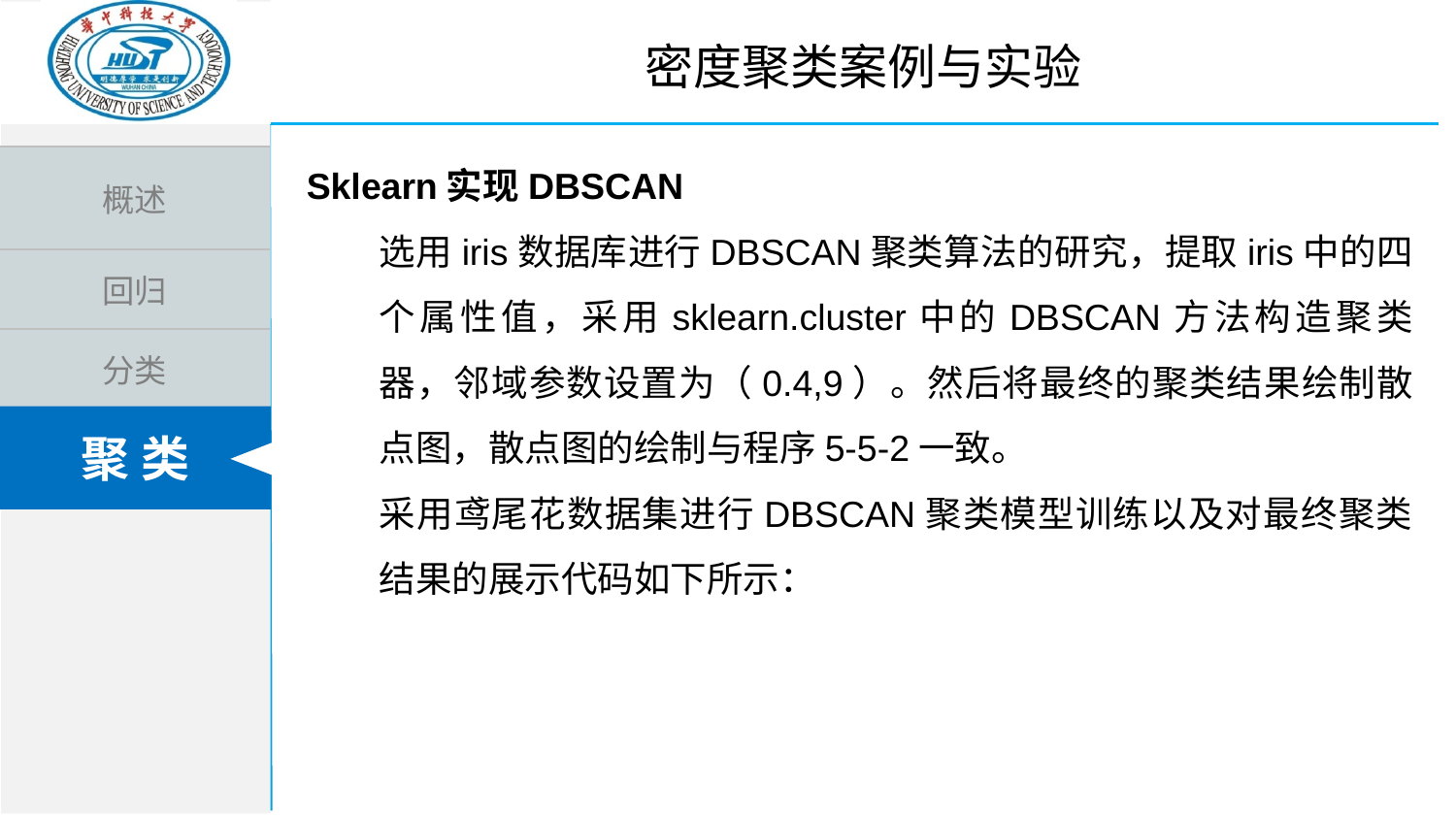

密度聚类案例与实验

Sklearn实现DBSCAN
选用iris数据库进行DBSCAN聚类算法的研究，提取iris中的四个属性值，采用sklearn.cluster中的DBSCAN方法构造聚类器，邻域参数设置为（0.4,9）。然后将最终的聚类结果绘制散点图，散点图的绘制与程序5-5-2一致。
采用鸢尾花数据集进行DBSCAN聚类模型训练以及对最终聚类结果的展示代码如下所示：